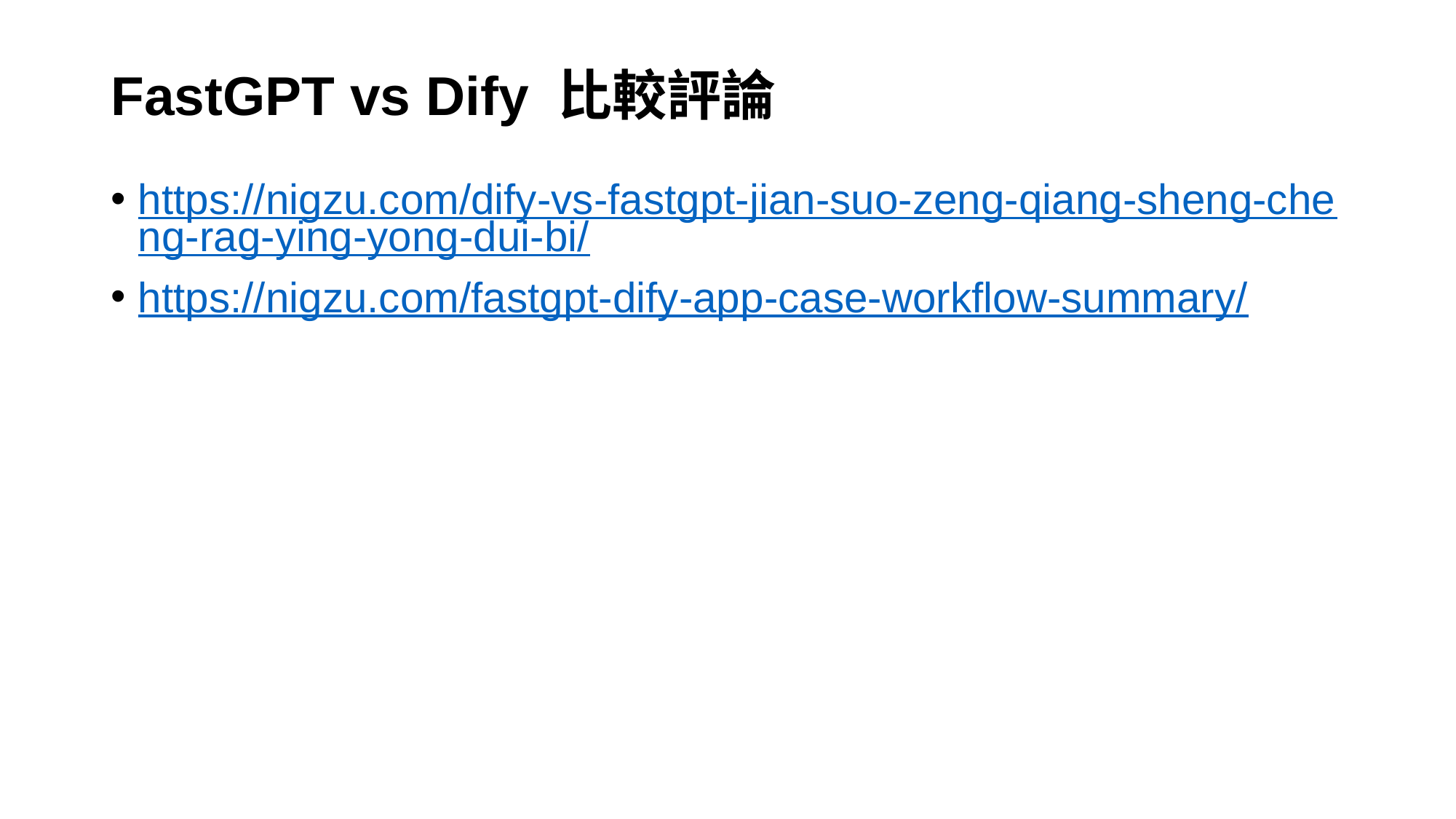

# FastGPT vs Dify 比較評論
https://nigzu.com/dify-vs-fastgpt-jian-suo-zeng-qiang-sheng-cheng-rag-ying-yong-dui-bi/
https://nigzu.com/fastgpt-dify-app-case-workflow-summary/